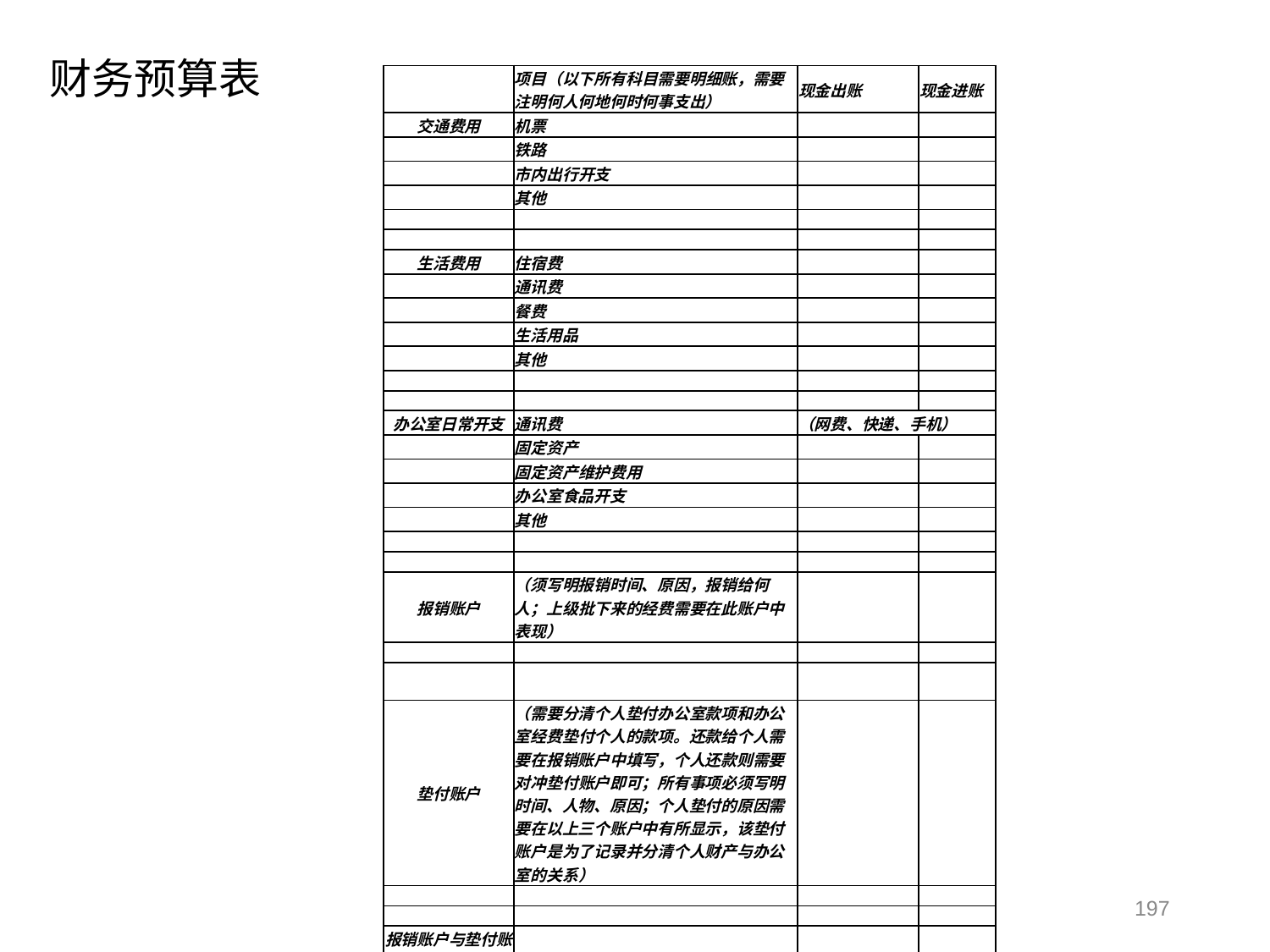

财务预算表
|  | 项目（以下所有科目需要明细账，需要注明何人何地何时何事支出） | 现金出账 | 现金进账 |
| --- | --- | --- | --- |
| 交通费用 | 机票 |  |  |
|  | 铁路 |  |  |
|  | 市内出行开支 |  |  |
|  | 其他 |  |  |
|  |  |  |  |
|  |  |  |  |
| 生活费用 | 住宿费 |  |  |
|  | 通讯费 |  |  |
|  | 餐费 |  |  |
|  | 生活用品 |  |  |
|  | 其他 |  |  |
|  |  |  |  |
|  |  |  |  |
| 办公室日常开支 | 通讯费 | （网费、快递、手机） |  |
|  | 固定资产 |  |  |
|  | 固定资产维护费用 |  |  |
|  | 办公室食品开支 |  |  |
|  | 其他 |  |  |
|  |  |  |  |
|  |  |  |  |
| 报销账户 | （须写明报销时间、原因，报销给何人；上级批下来的经费需要在此账户中表现） |  |  |
|  |  |  |  |
|  |  |  |  |
| 垫付账户 | （需要分清个人垫付办公室款项和办公室经费垫付个人的款项。还款给个人需要在报销账户中填写，个人还款则需要对冲垫付账户即可；所有事项必须写明时间、人物、原因；个人垫付的原因需要在以上三个账户中有所显示，该垫付账户是为了记录并分清个人财产与办公室的关系） |  |  |
|  |  |  |  |
|  |  |  |  |
| 报销账户与垫付账户需要互相对冲 |  |  |  |
|  |  |  |  |

197